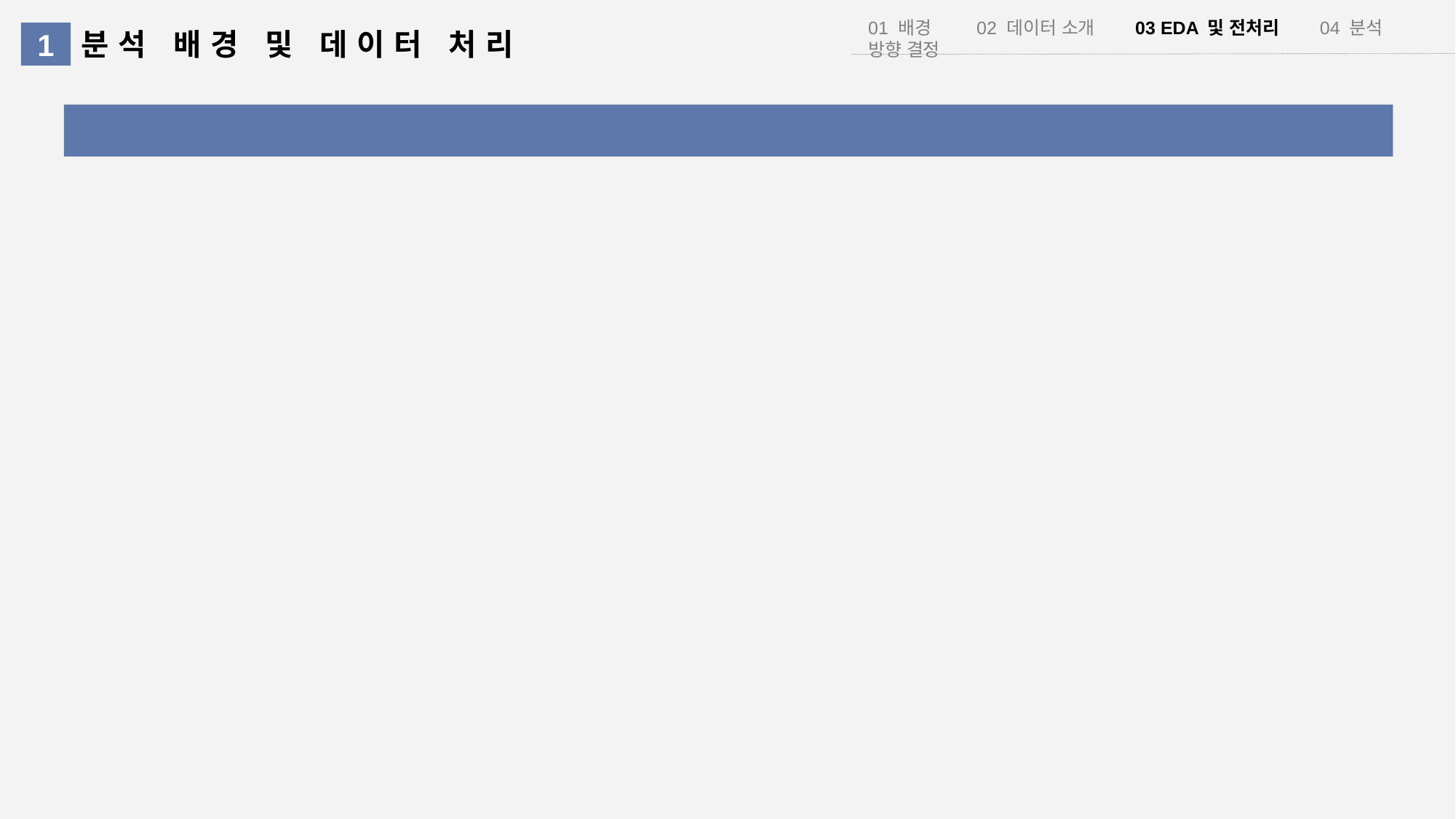

01 배경        02 데이터 소개       03 EDA 및 전처리       04 분석 방향 결정
분석 배경 및 데이터 처리
1
연속형 변수 간 Correlation